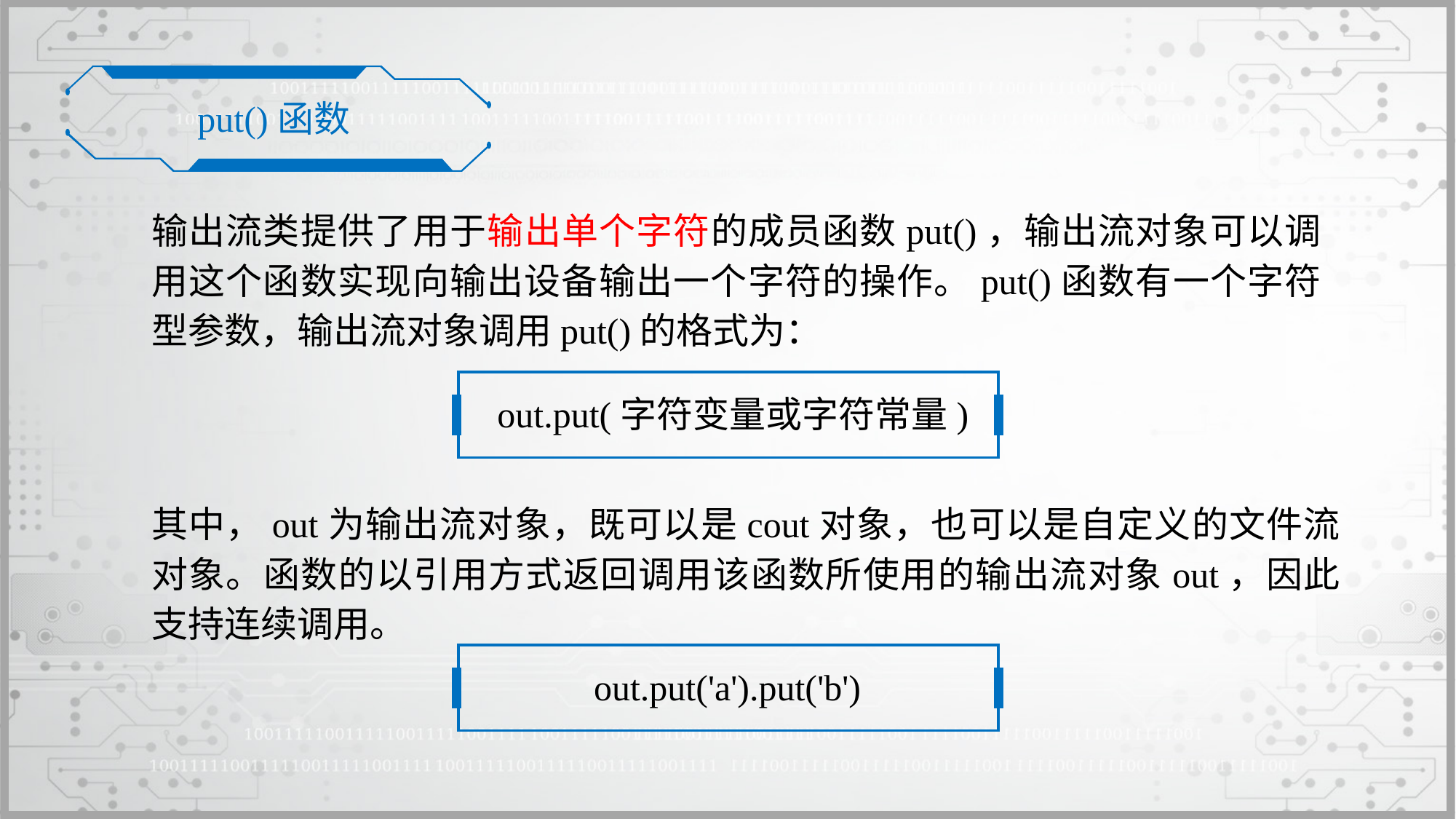

put()函数
输出流类提供了用于输出单个字符的成员函数put()，输出流对象可以调用这个函数实现向输出设备输出一个字符的操作。put()函数有一个字符型参数，输出流对象调用put()的格式为：

out.put(字符变量或字符常量)
其中，out为输出流对象，既可以是cout对象，也可以是自定义的文件流对象。函数的以引用方式返回调用该函数所使用的输出流对象out，因此支持连续调用。

out.put('a').put('b')